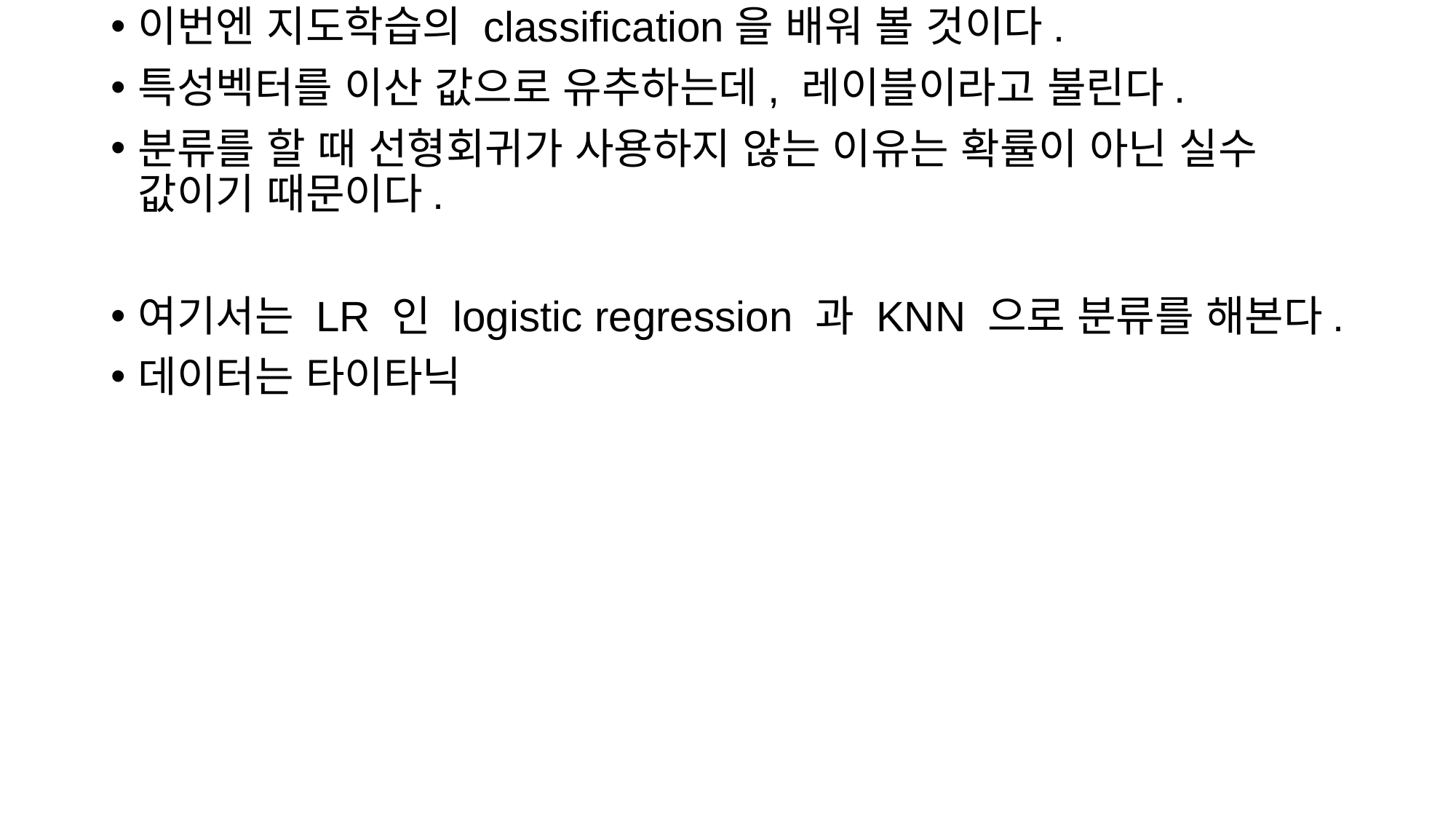

이번엔 지도학습의 classification을 배워 볼 것이다.
특성벡터를 이산 값으로 유추하는데, 레이블이라고 불린다.
분류를 할 때 선형회귀가 사용하지 않는 이유는 확률이 아닌 실수 값이기 때문이다.

여기서는 LR 인 logistic regression 과 KNN 으로 분류를 해본다.
데이터는 타이타닉